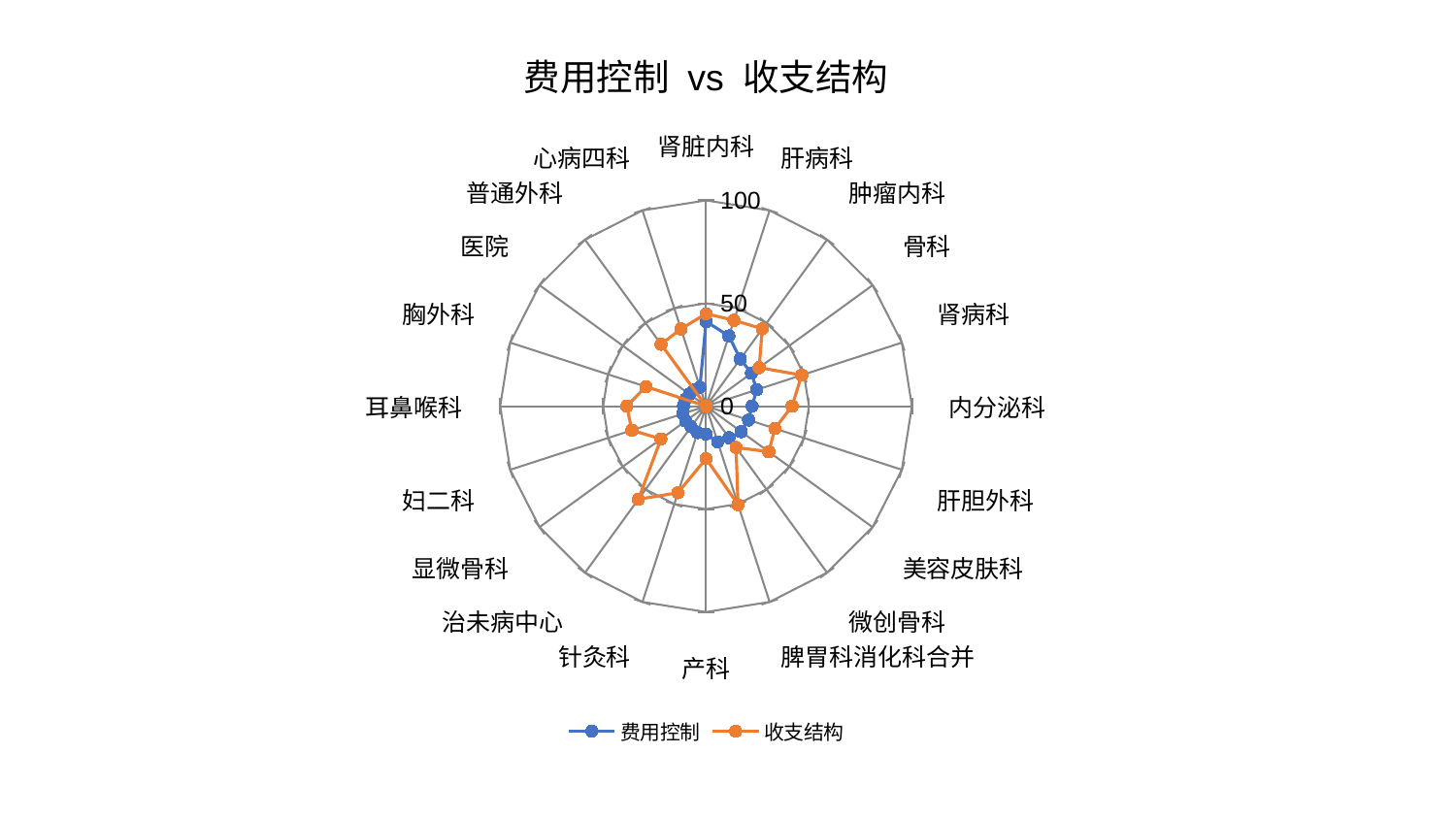

### Chart: 费用控制 vs 收支结构

| Category | 费用控制 | 收支结构 |
|---|---|---|
| 肾脏内科 | 41.12187550715768 | 44.9558557936254 |
| 肝病科 | 35.89610991140409 | 43.88609946328319 |
| 肿瘤内科 | 28.336431019676546 | 46.49043204853246 |
| 骨科 | 27.238631754078714 | 31.891672212685055 |
| 肾病科 | 25.896974700696326 | 48.85781462098681 |
| 内分泌科 | 22.359528333673072 | 41.78631622217026 |
| 肝胆外科 | 21.70591880075134 | 35.15838061976783 |
| 美容皮肤科 | 21.07178563132559 | 37.68409370870228 |
| 微创骨科 | 18.97191159160176 | 24.794721405831467 |
| 脾胃科消化科合并 | 18.22412605021536 | 50.27853666411523 |
| 产科 | 13.551038809933805 | 25.497602896089063 |
| 针灸科 | 13.485852576570748 | 44.20744132652655 |
| 治未病中心 | 12.36677532898936 | 55.897779422189586 |
| 显微骨科 | 12.288499125105526 | 27.115470737103166 |
| 妇二科 | 11.839469608396618 | 37.88159370500526 |
| 耳鼻喉科 | 10.978514442225608 | 38.526617802163734 |
| 胸外科 | 10.601286761681711 | 30.727636656122133 |
| 医院 | 9.988977781359775 | -inf |
| 普通外科 | 9.74110823843627 | 37.20180448693783 |
| 心病四科 | 9.681313396816448 | 39.47059408153208 |
112